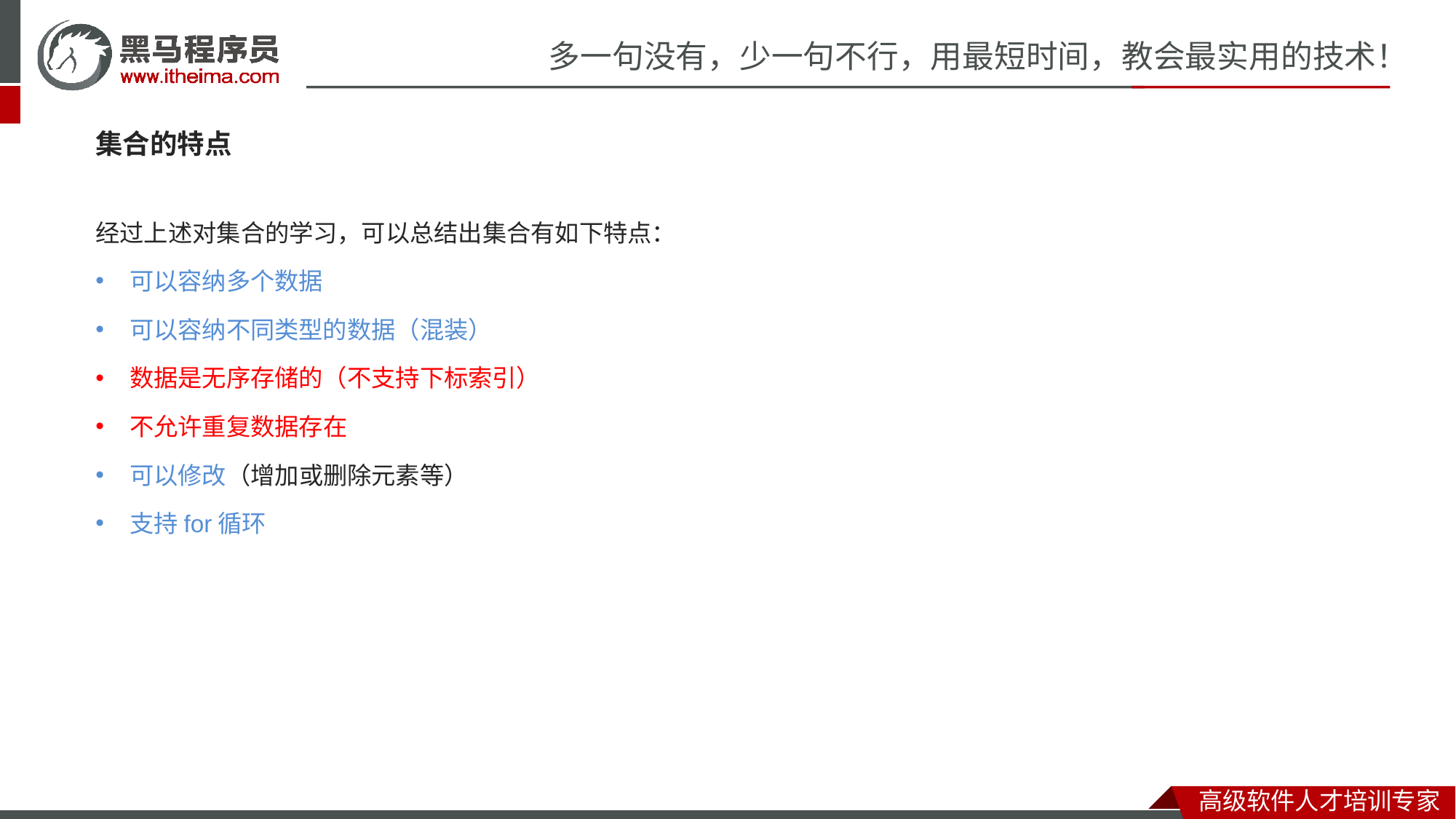

集合的特点
经过上述对集合的学习，可以总结出集合有如下特点：
可以容纳多个数据
可以容纳不同类型的数据（混装）
数据是无序存储的（不支持下标索引）
不允许重复数据存在
可以修改（增加或删除元素等）
支持for循环